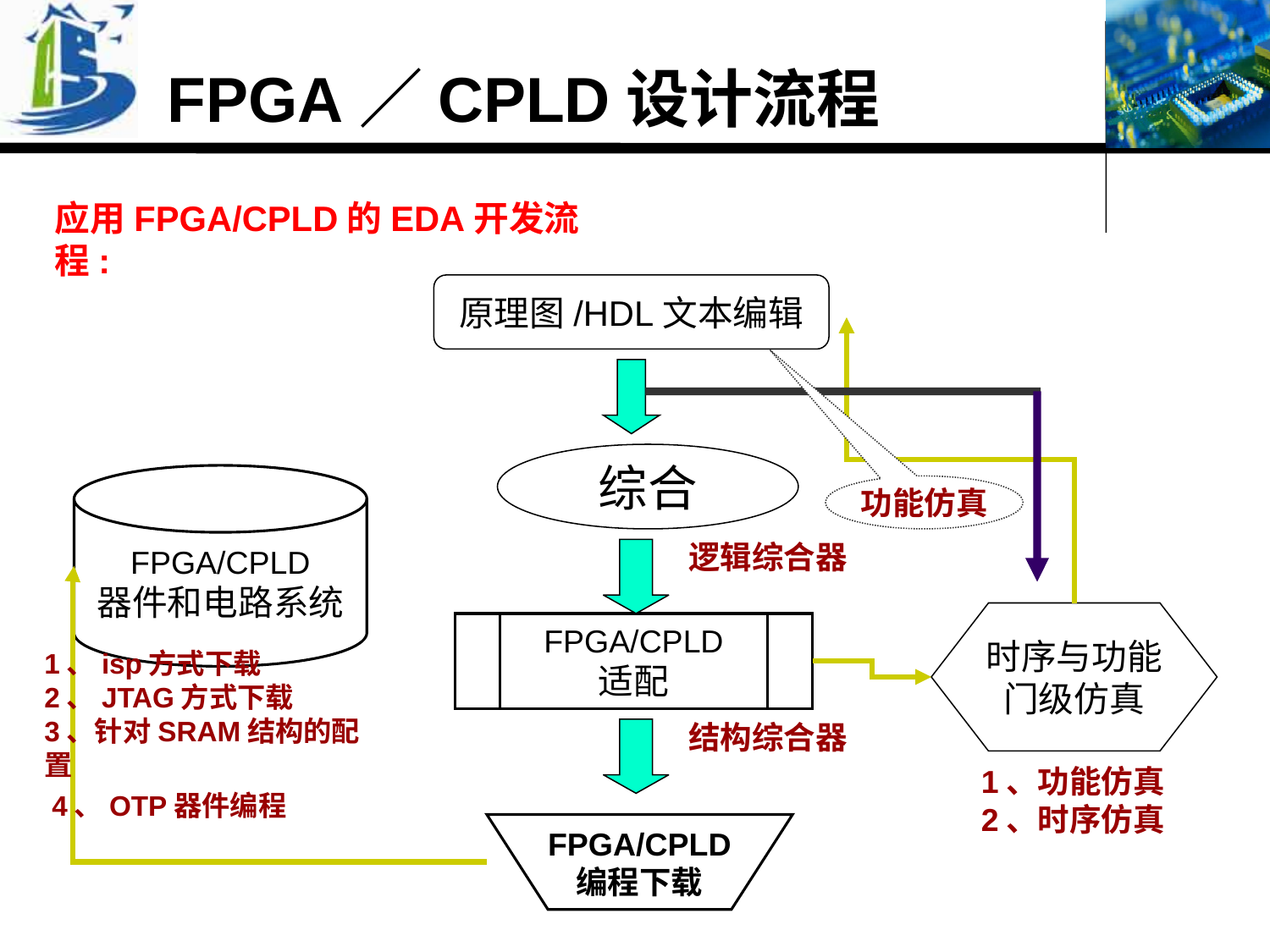

FPGA／CPLD设计流程
应用FPGA/CPLD的EDA开发流程:
原理图/HDL文本编辑

综合
FPGA/CPLD
器件和电路系统
功能仿真
逻辑综合器

时序与功能
门级仿真
FPGA/CPLD
适配
1、isp方式下载
2、JTAG方式下载
3、针对SRAM结构的配置
 4、OTP器件编程
结构综合器

1、功能仿真
2、时序仿真
FPGA/CPLD
编程下载